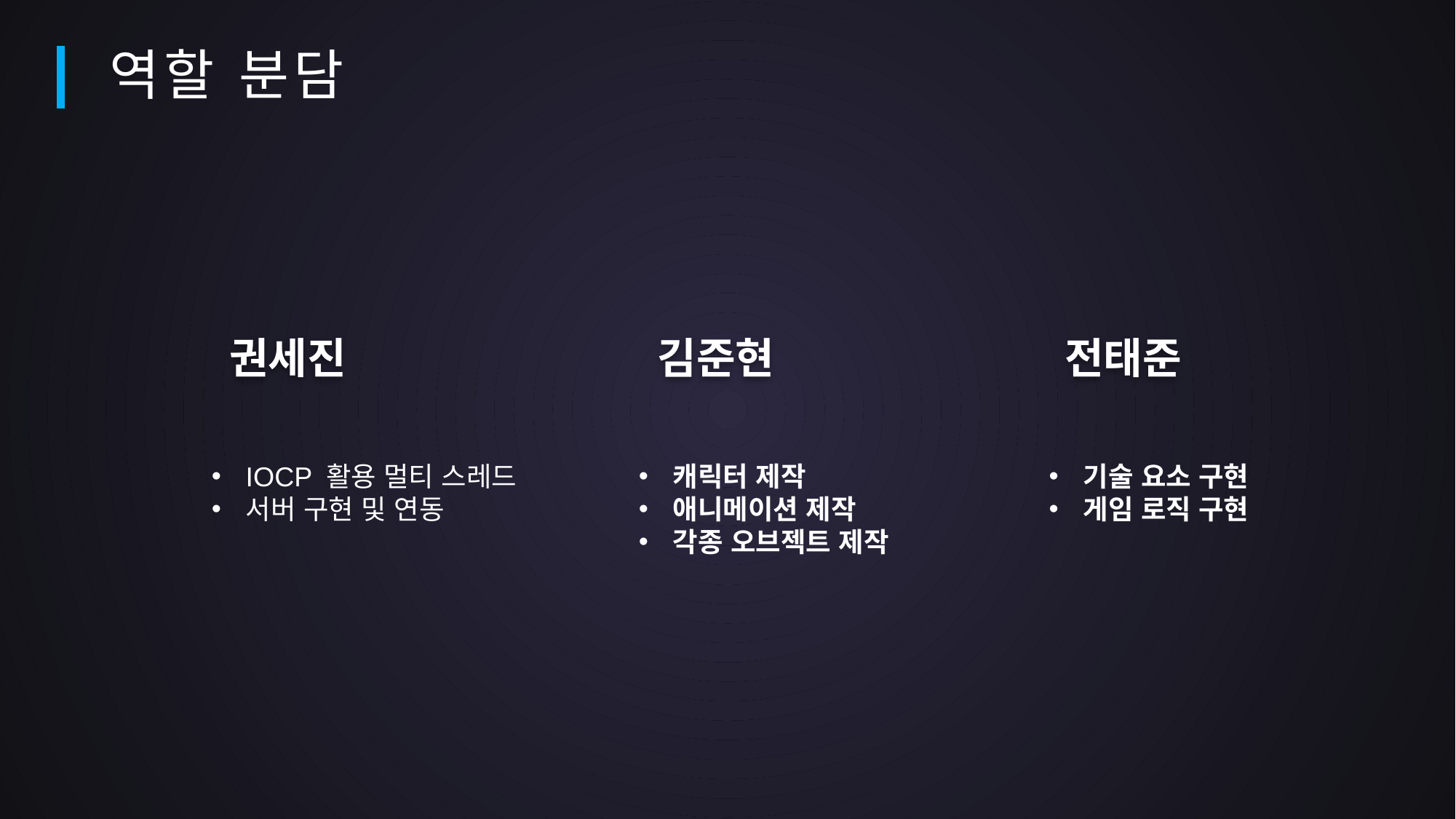

역할 분담

김준현
전태준
권세진
IOCP 활용 멀티 스레드
서버 구현 및 연동
캐릭터 제작
애니메이션 제작
각종 오브젝트 제작
기술 요소 구현
게임 로직 구현